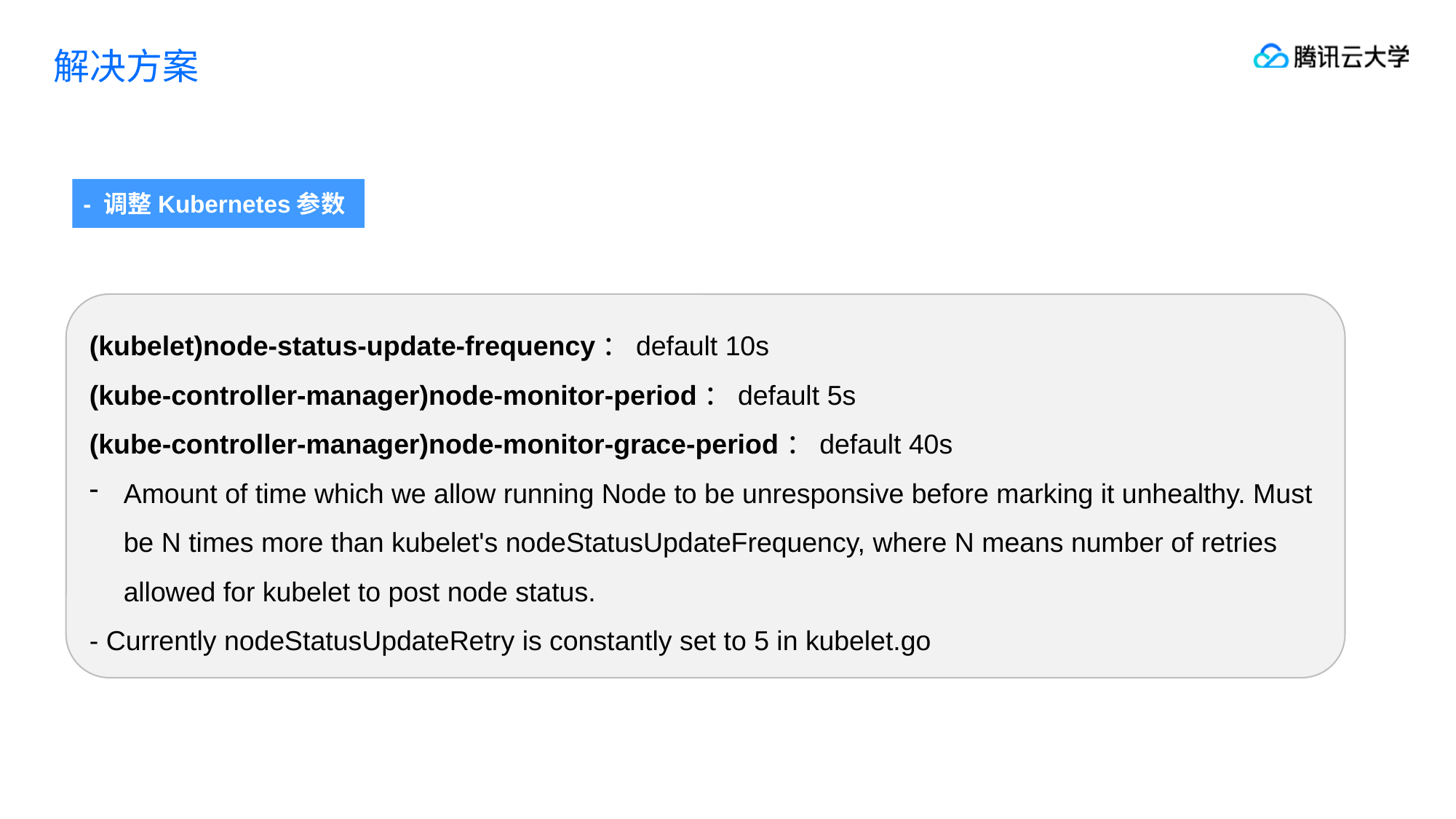

# 解决方案
- 调整Kubernetes参数
(kubelet)node-status-update-frequency：default 10s
(kube-controller-manager)node-monitor-period：default 5s
(kube-controller-manager)node-monitor-grace-period：default 40s
Amount of time which we allow running Node to be unresponsive before marking it unhealthy. Must be N times more than kubelet's nodeStatusUpdateFrequency, where N means number of retries allowed for kubelet to post node status.
- Currently nodeStatusUpdateRetry is constantly set to 5 in kubelet.go